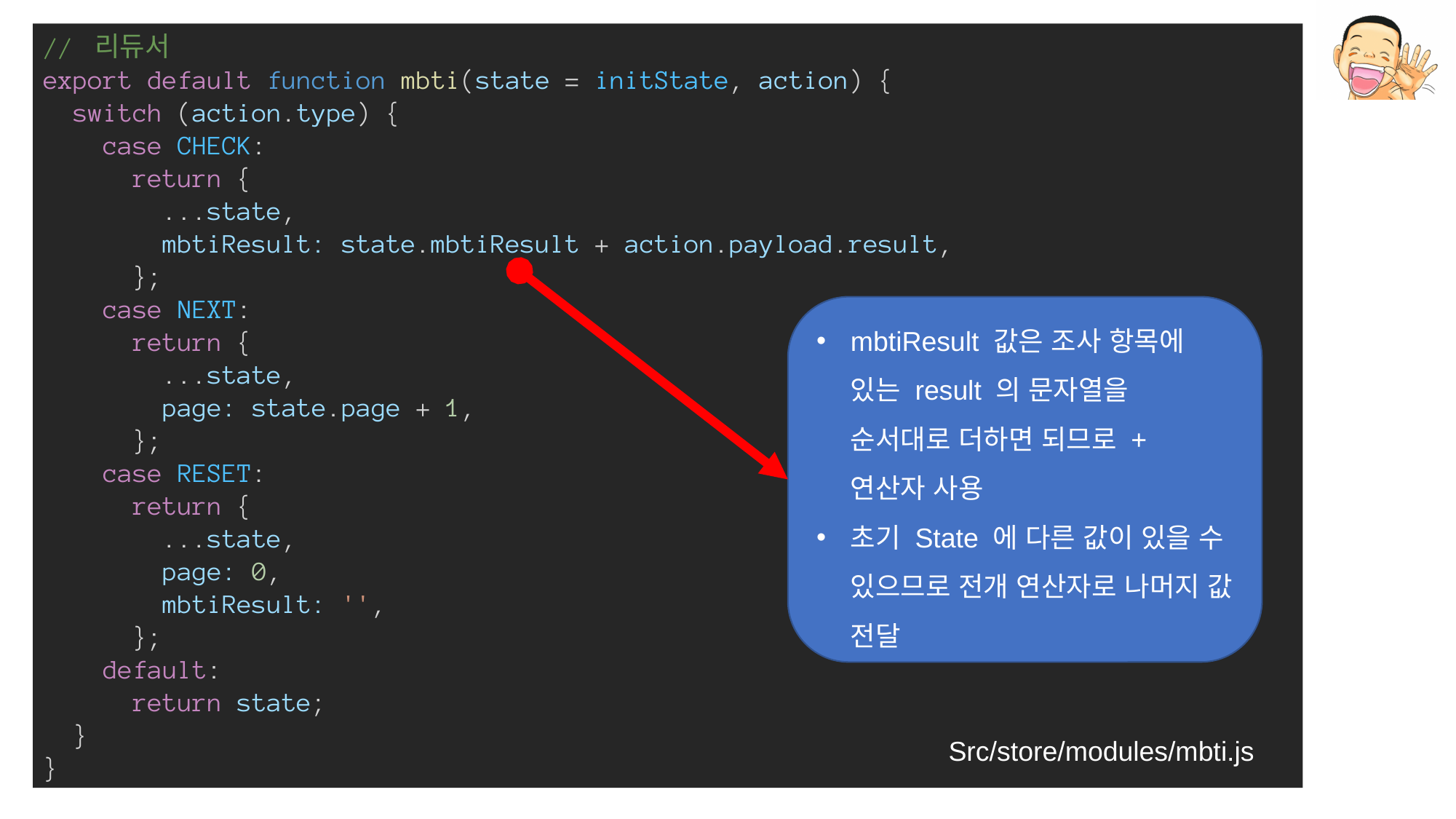

// 리듀서
export default function mbti(state = initState, action) {
  switch (action.type) {
    case CHECK:
      return {
        ...state,
        mbtiResult: state.mbtiResult + action.payload.result,
      };
    case NEXT:
      return {
        ...state,
        page: state.page + 1,
      };
    case RESET:
      return {
        ...state,
        page: 0,
        mbtiResult: '',
      };
    default:
      return state;
  }
}
mbtiResult 값은 조사 항목에 있는 result 의 문자열을 순서대로 더하면 되므로 + 연산자 사용
초기 State 에 다른 값이 있을 수 있으므로 전개 연산자로 나머지 값 전달
Src/store/modules/mbti.js